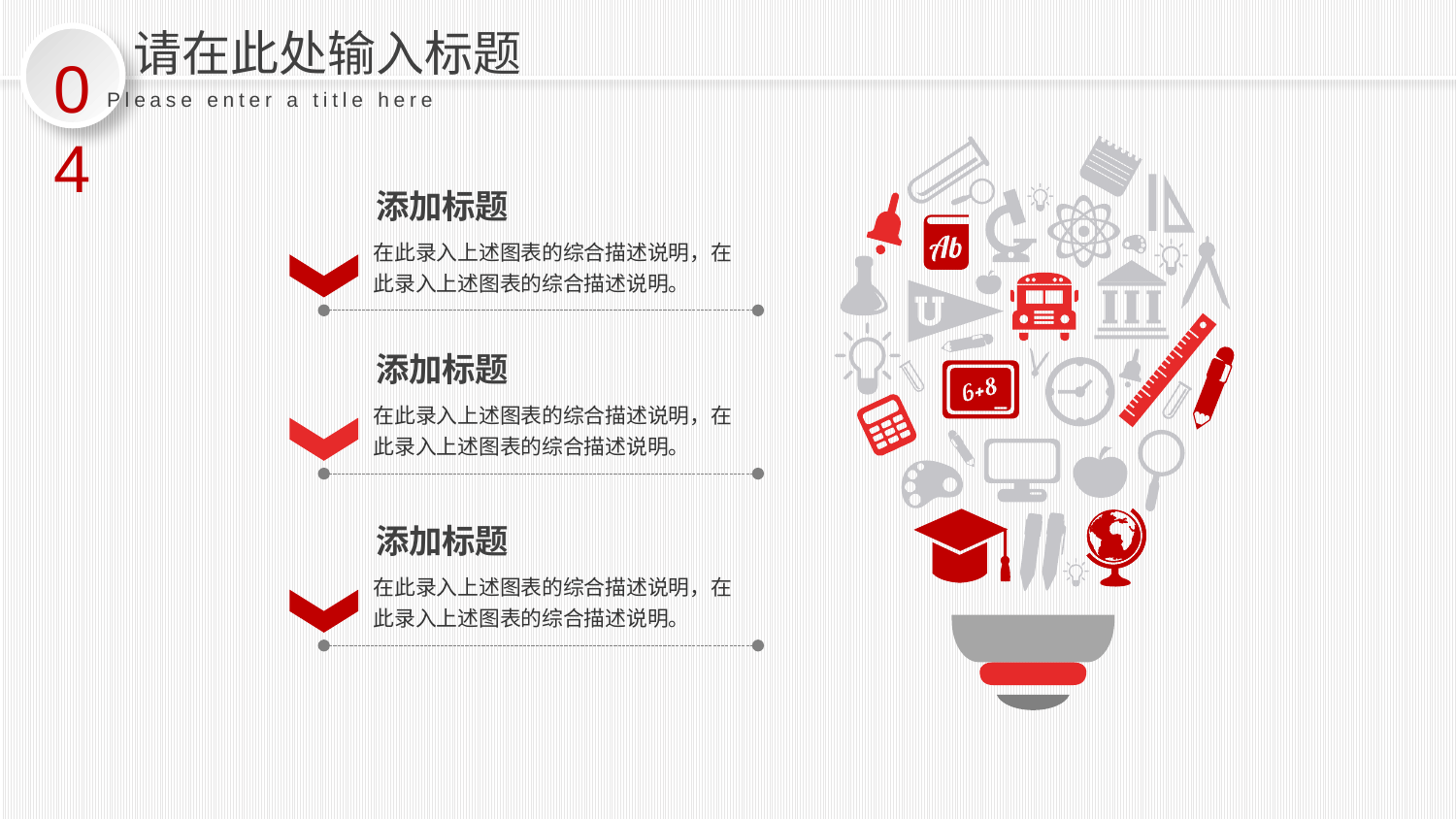

请在此处输入标题

04
Please enter a title here

添加标题

在此录入上述图表的综合描述说明，在此录入上述图表的综合描述说明。

添加标题

在此录入上述图表的综合描述说明，在此录入上述图表的综合描述说明。

添加标题

在此录入上述图表的综合描述说明，在此录入上述图表的综合描述说明。